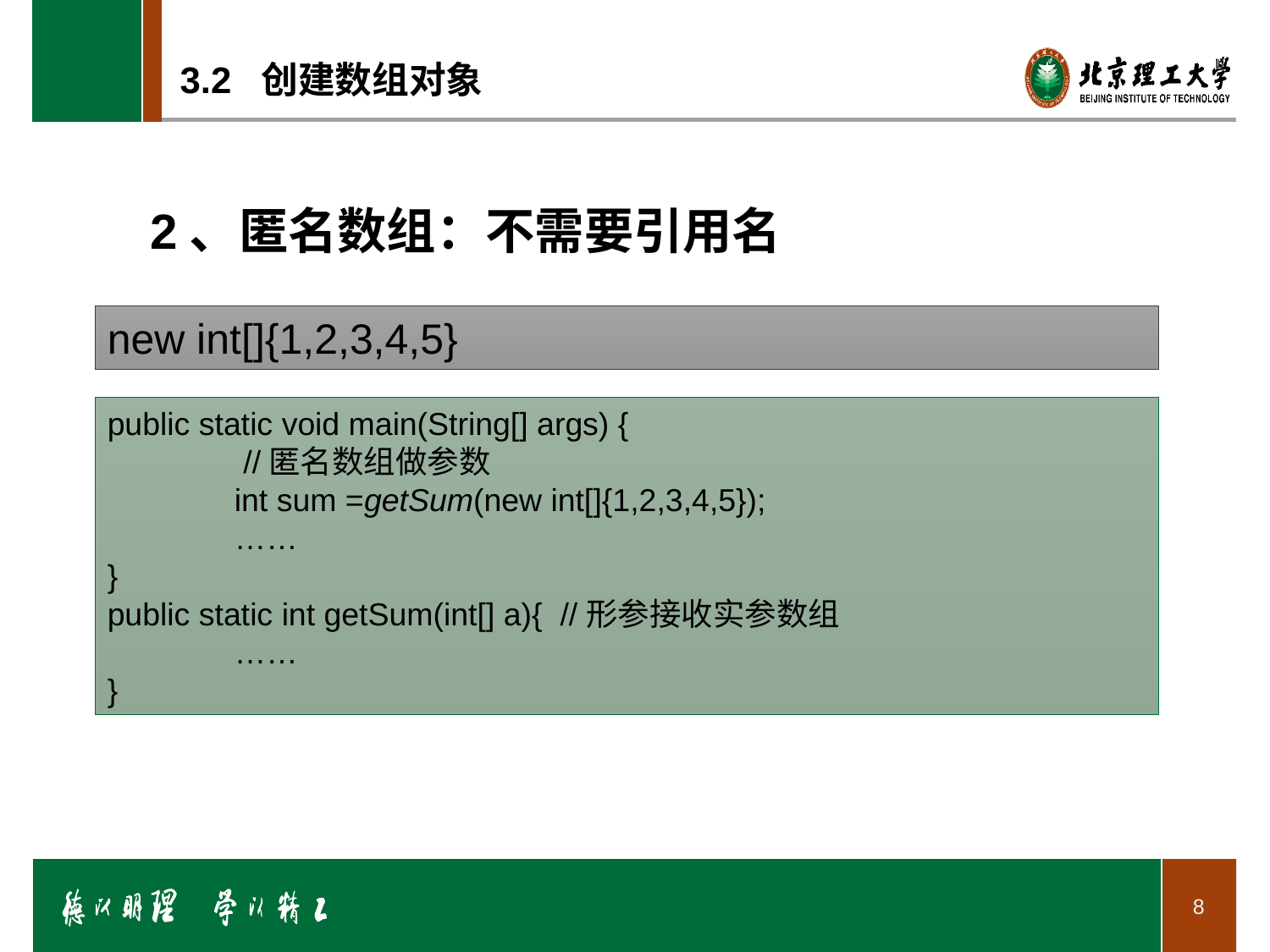

# 3.2  创建数组对象
2、匿名数组：不需要引用名
new int[]{1,2,3,4,5}
public static void main(String[] args) {
	 //匿名数组做参数
	int sum =getSum(new int[]{1,2,3,4,5});
	……
}
public static int getSum(int[] a){  //形参接收实参数组
	……
}